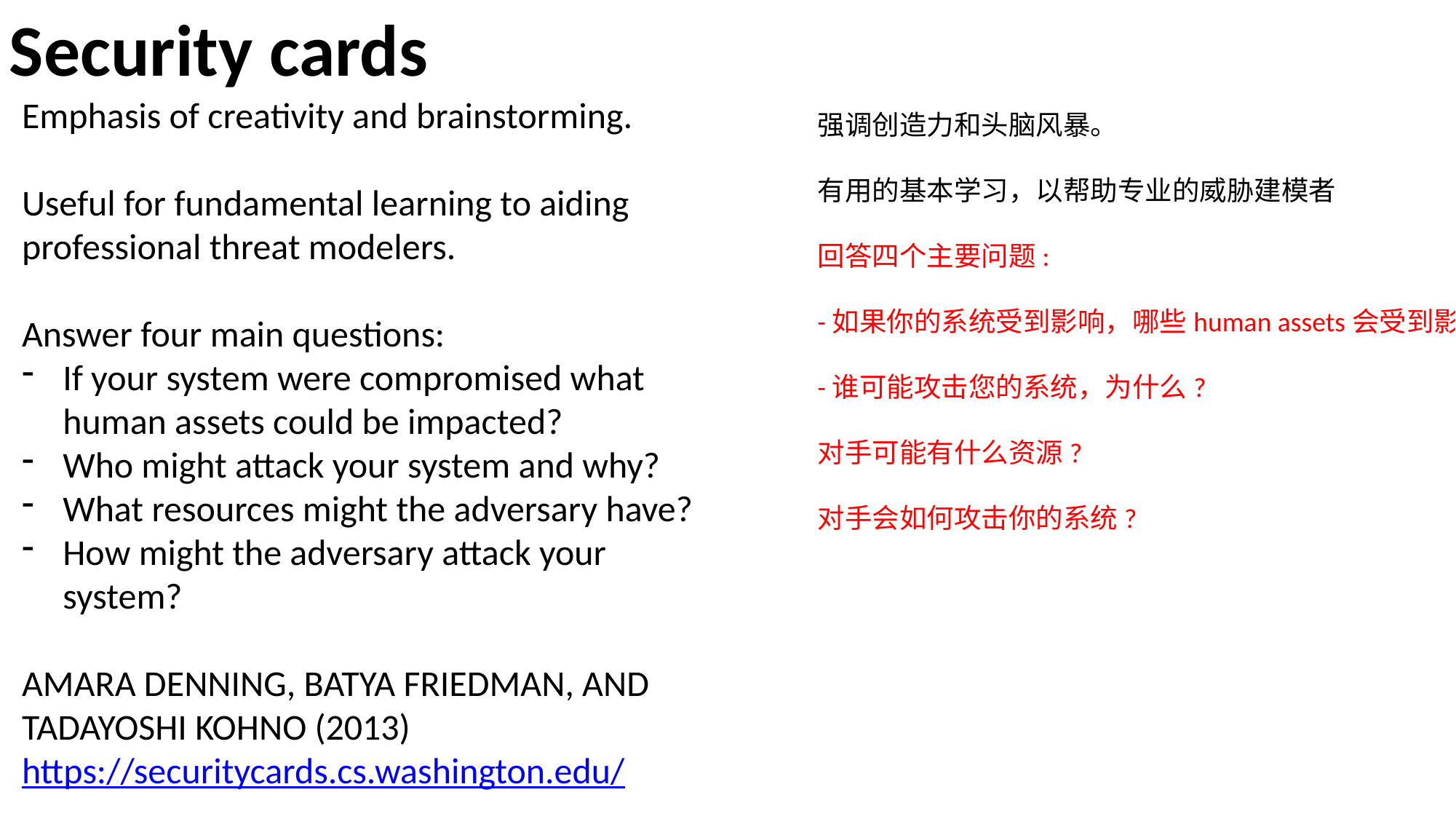

Security cards
Emphasis of creativity and brainstorming.

Useful for fundamental learning to aiding professional threat modelers.

Answer four main questions:
If your system were compromised what human assets could be impacted?
Who might attack your system and why?
What resources might the adversary have?
How might the adversary attack your system?

AMARA DENNING, BATYA FRIEDMAN, AND TADAYOSHI KOHNO (2013)
https://securitycards.cs.washington.edu/

强调创造力和头脑风暴。

有用的基本学习，以帮助专业的威胁建模者

回答四个主要问题:

-如果你的系统受到影响，哪些human assets会受到影响?

-谁可能攻击您的系统，为什么?

对手可能有什么资源?

对手会如何攻击你的系统?